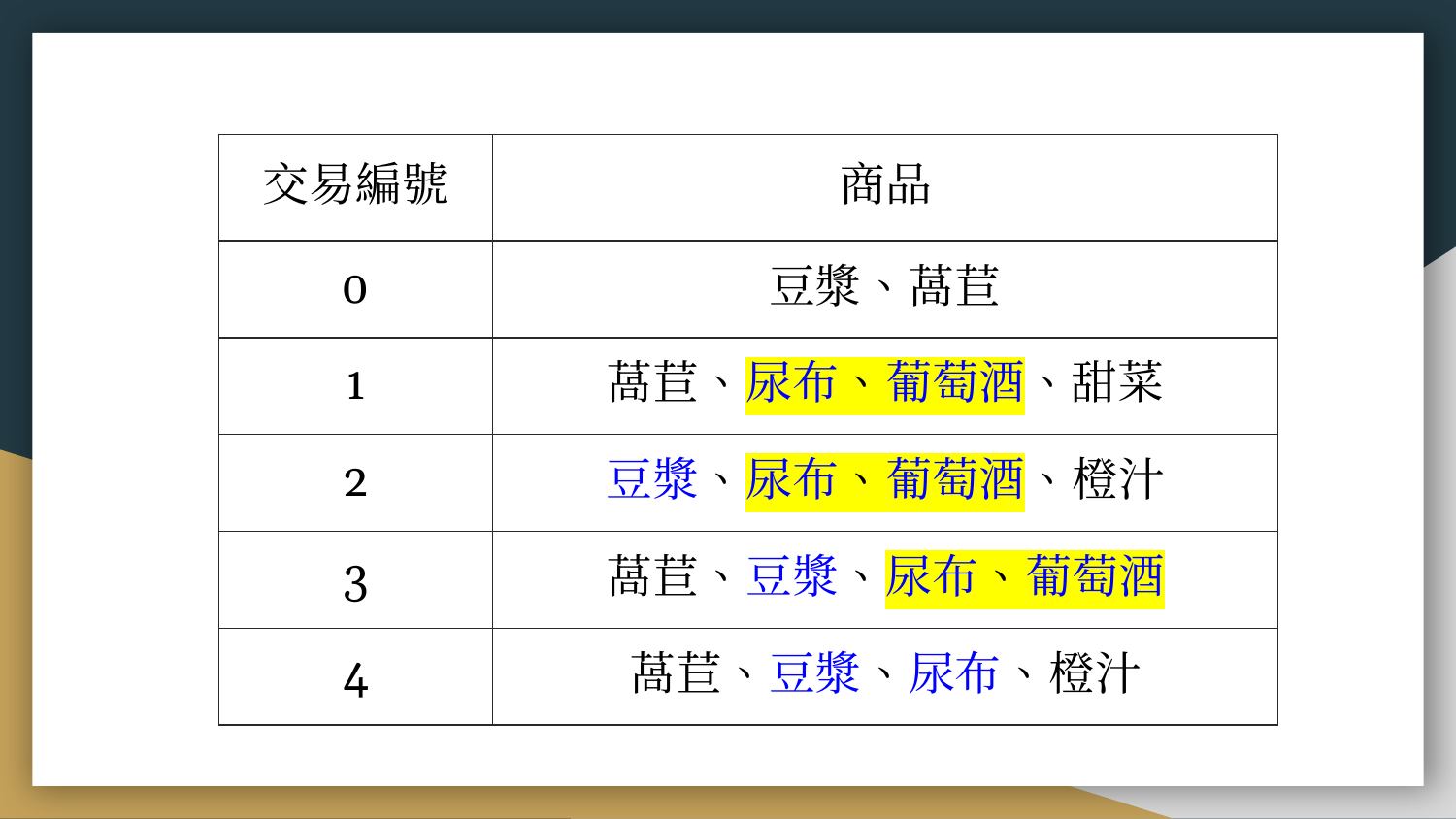

| 交易編號 | 商品 |
| --- | --- |
| 0 | 豆漿、萵苣 |
| 1 | 萵苣、尿布、葡萄酒、甜菜 |
| 2 | 豆漿、尿布、葡萄酒、橙汁 |
| 3 | 萵苣、豆漿、尿布、葡萄酒 |
| 4 | 萵苣、豆漿、尿布、橙汁 |